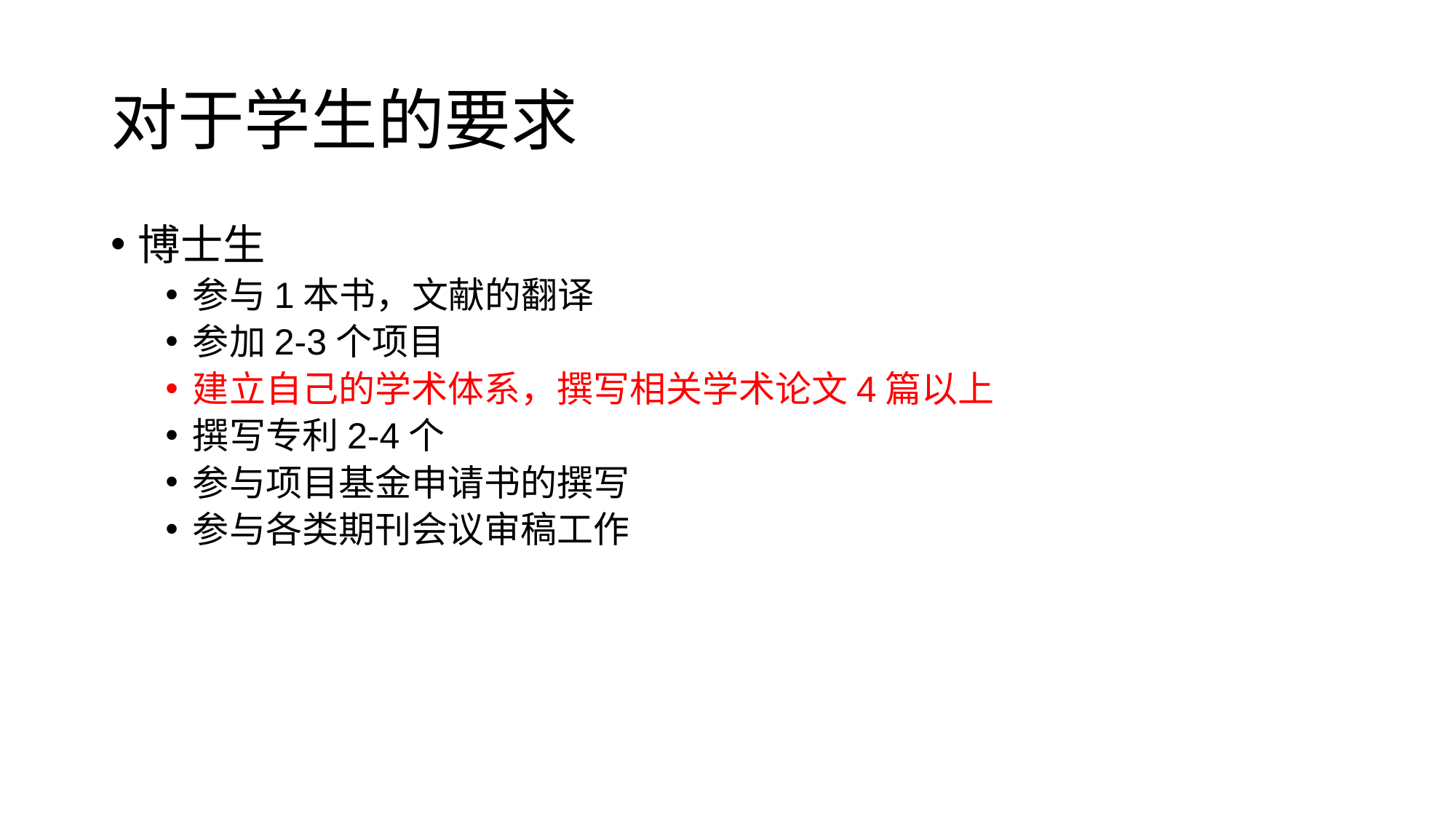

# 对于学生的要求
博士生
参与1本书，文献的翻译
参加2-3个项目
建立自己的学术体系，撰写相关学术论文4篇以上
撰写专利2-4个
参与项目基金申请书的撰写
参与各类期刊会议审稿工作